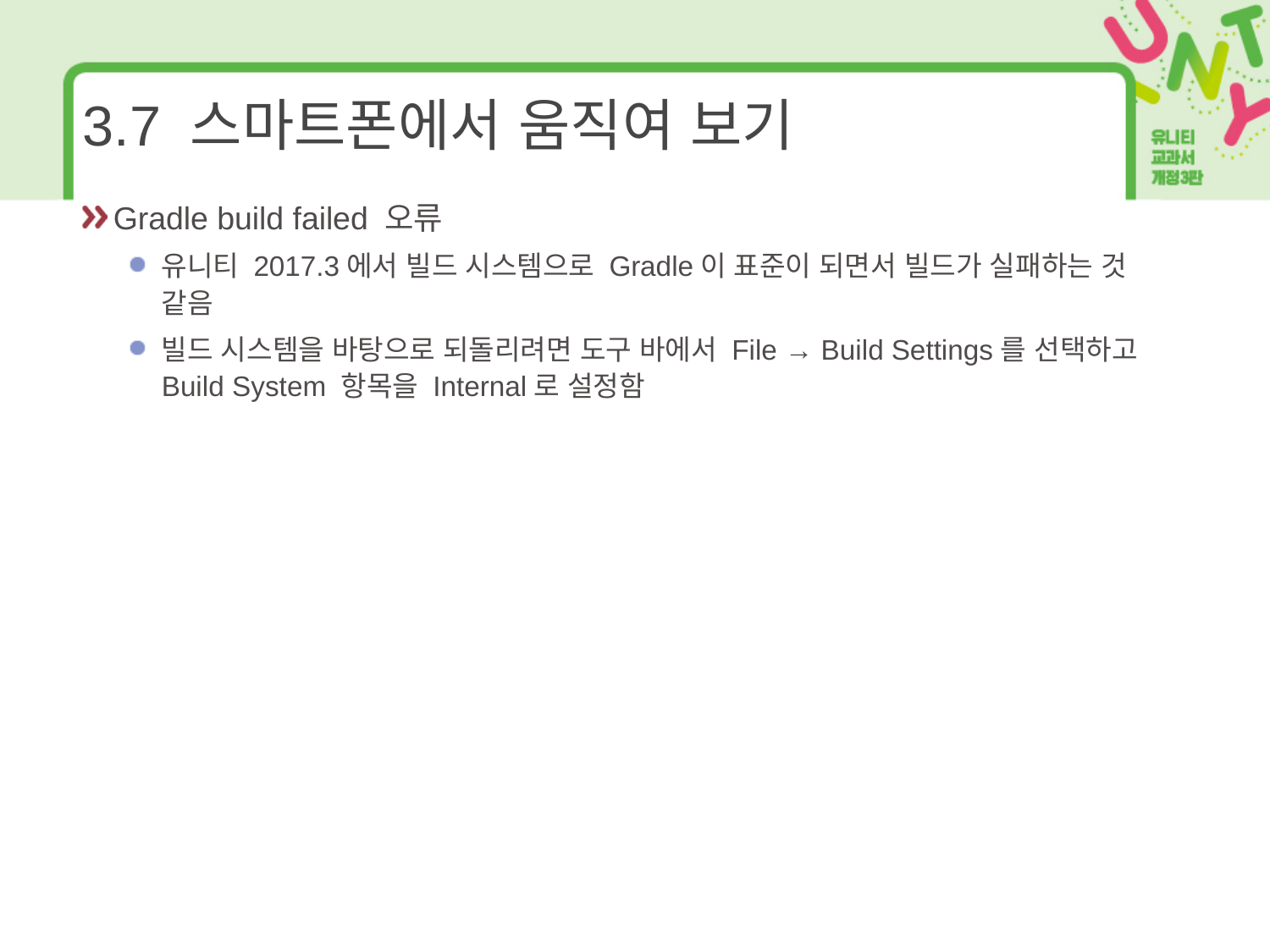

# 3.7 스마트폰에서 움직여 보기
Gradle build failed 오류
유니티 2017.3에서 빌드 시스템으로 Gradle이 표준이 되면서 빌드가 실패하는 것 같음
빌드 시스템을 바탕으로 되돌리려면 도구 바에서 File → Build Settings를 선택하고 Build System 항목을 Internal로 설정함